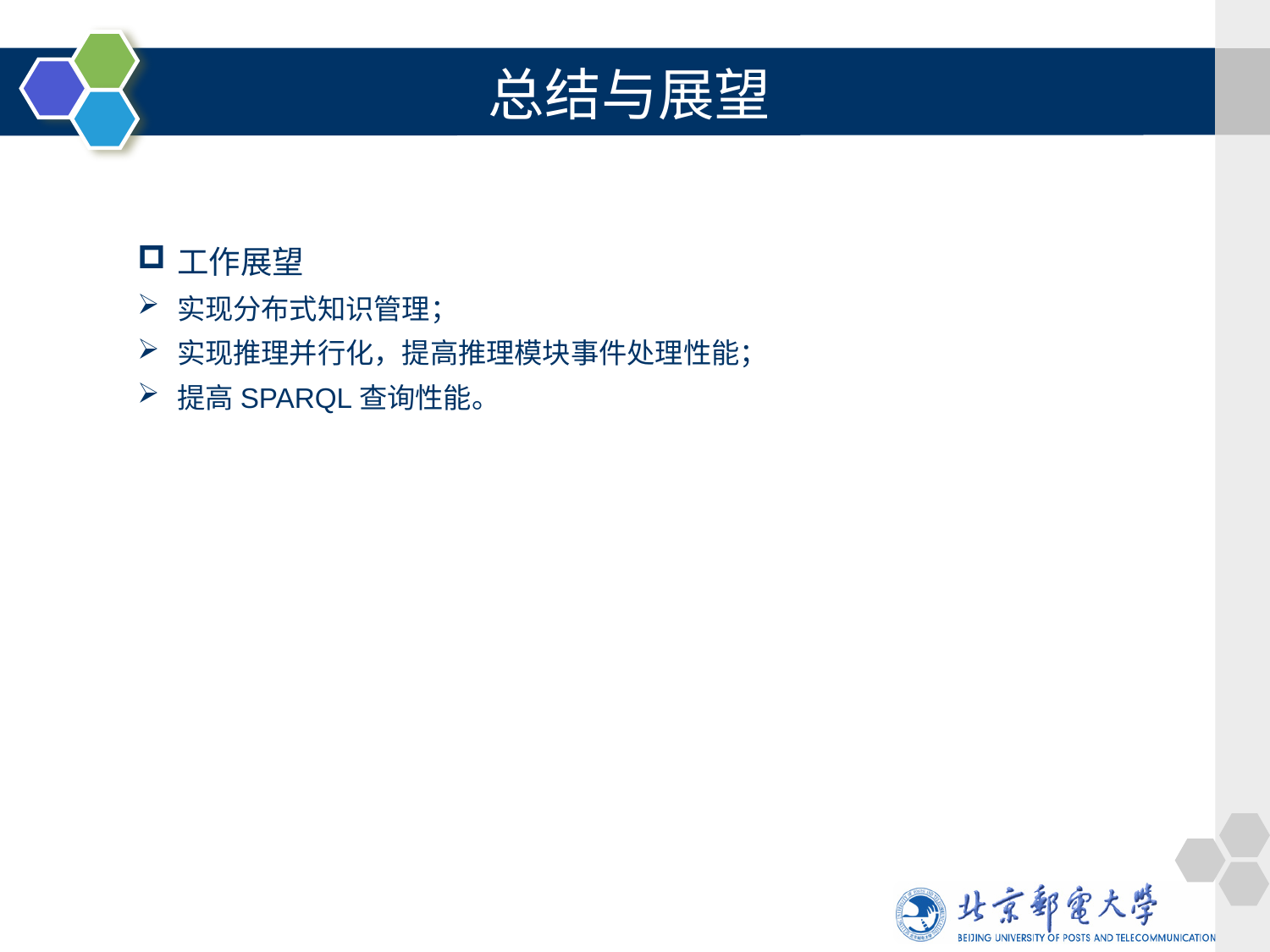

总结与展望
工作展望
实现分布式知识管理；
实现推理并行化，提高推理模块事件处理性能；
提高SPARQL查询性能。